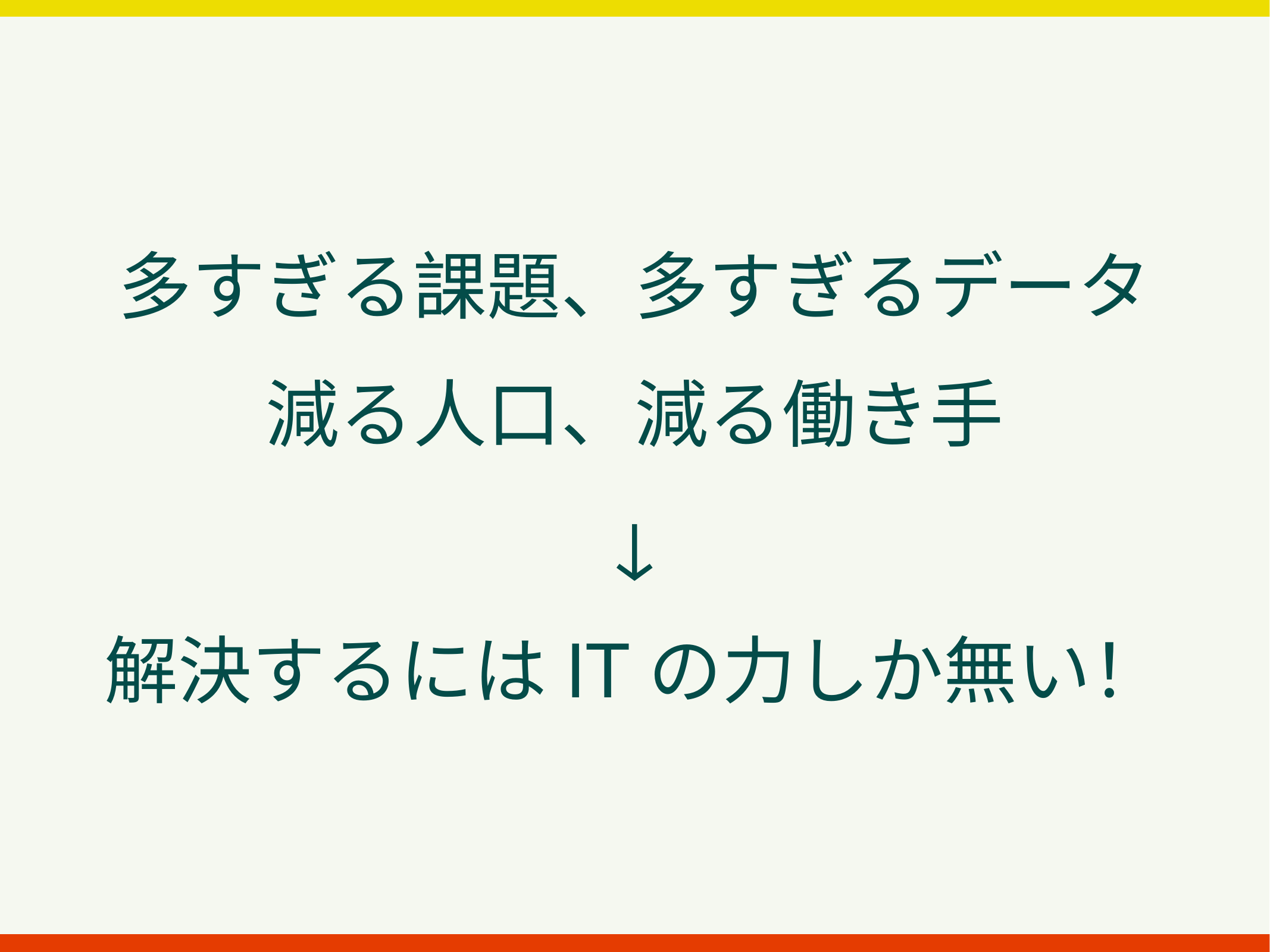

多すぎる課題、多すぎるデータ
減る人口、減る働き手
↓
解決するにはITの力しか無い！